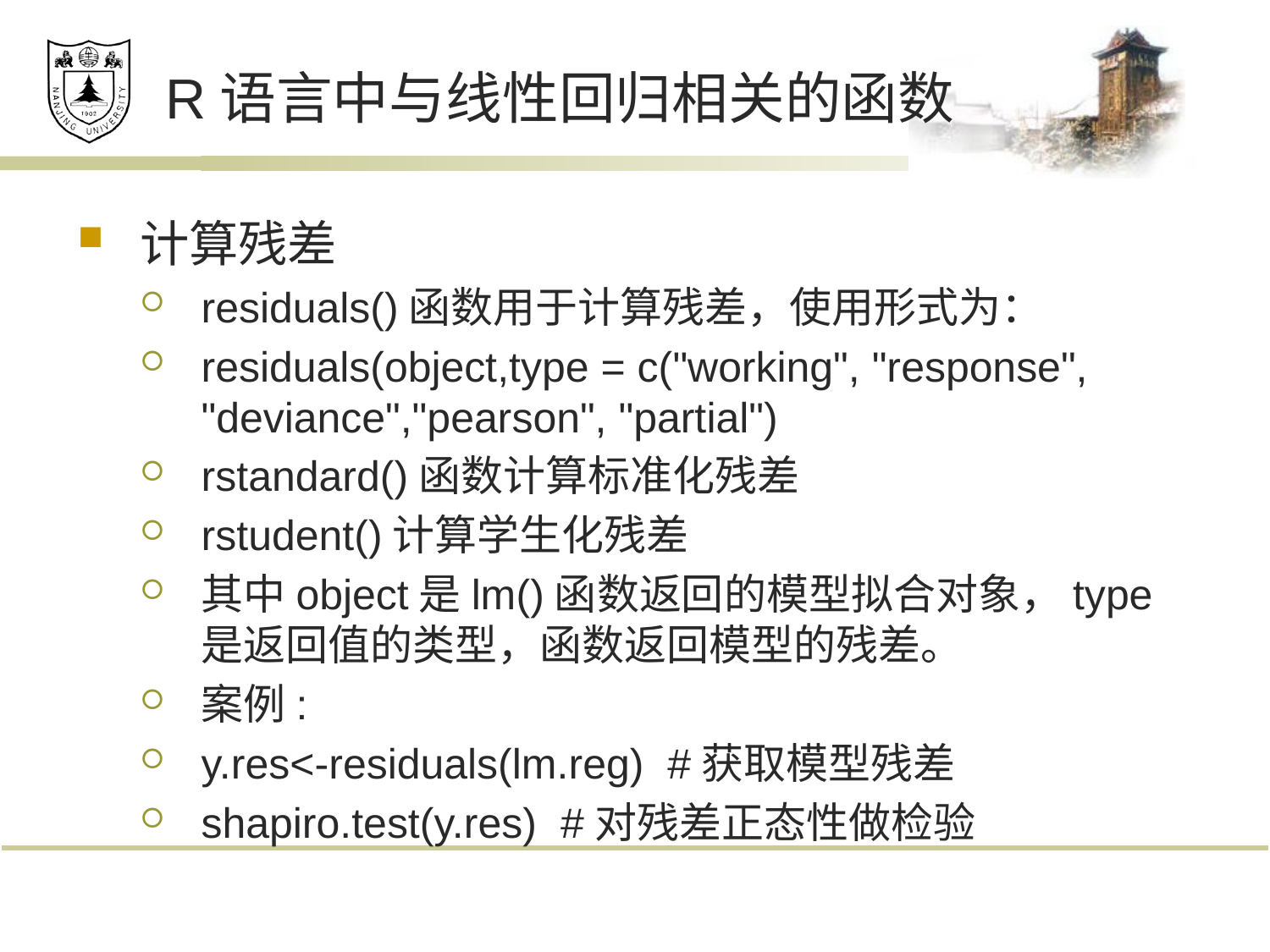

# R语言中与线性回归相关的函数
计算残差
residuals()函数用于计算残差，使用形式为：
residuals(object,type = c("working", "response", "deviance","pearson", "partial")
rstandard()函数计算标准化残差
rstudent()计算学生化残差
其中object是lm()函数返回的模型拟合对象，type是返回值的类型，函数返回模型的残差。
案例:
y.res<-residuals(lm.reg)  #获取模型残差
shapiro.test(y.res)  #对残差正态性做检验